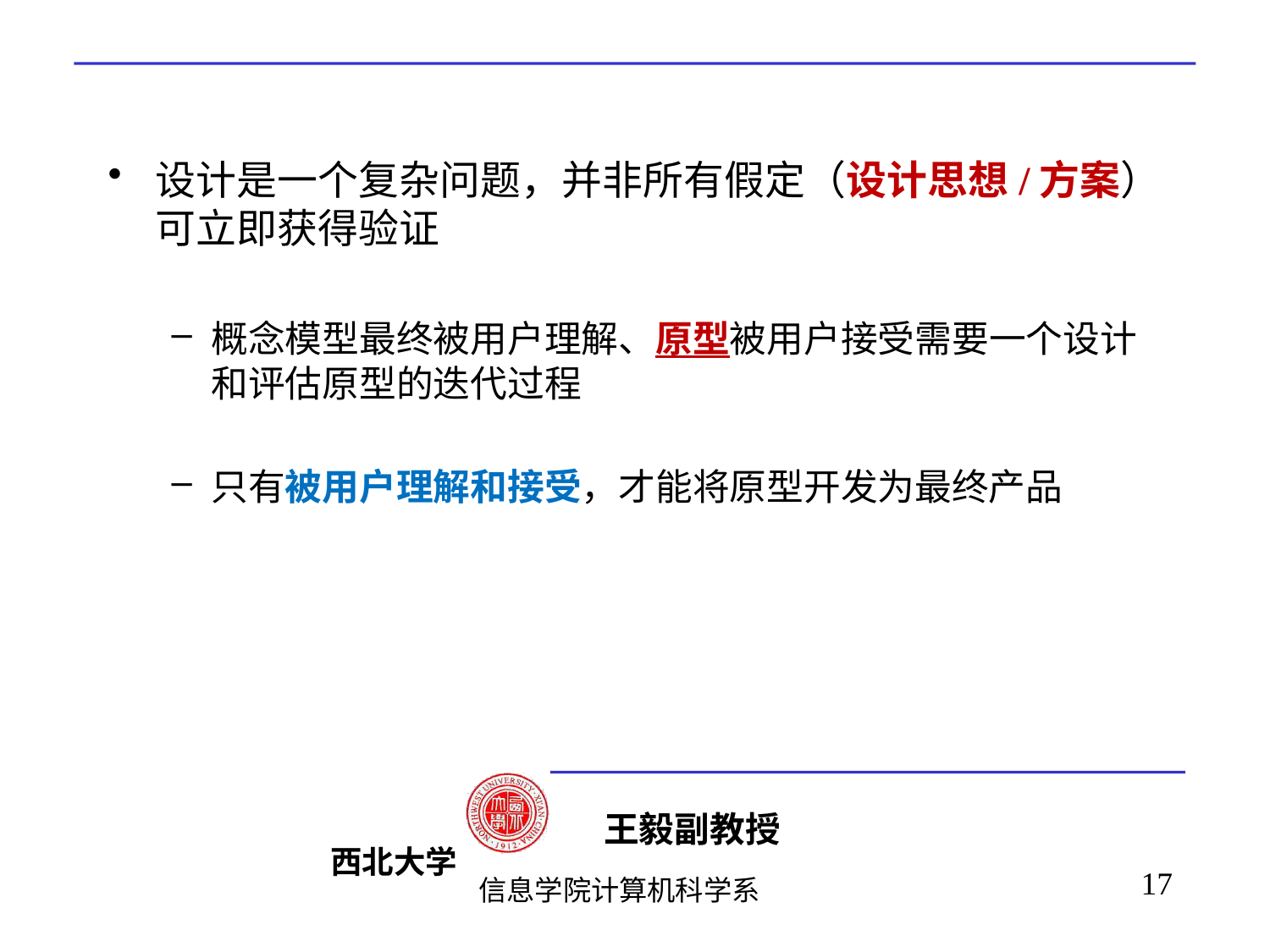

#
设计是一个复杂问题，并非所有假定（设计思想/方案）可立即获得验证

概念模型最终被用户理解、原型被用户接受需要一个设计和评估原型的迭代过程

只有被用户理解和接受，才能将原型开发为最终产品

17